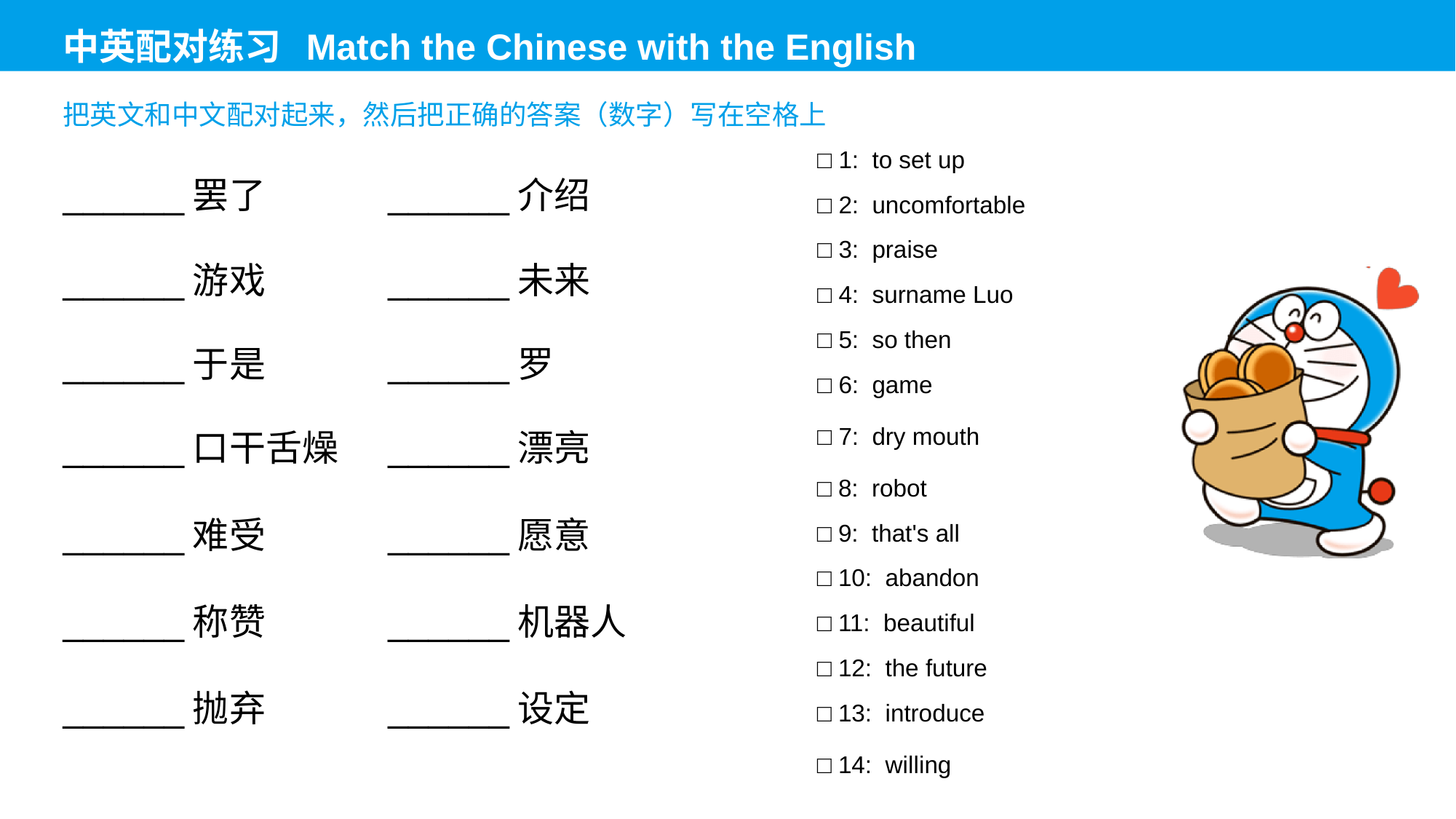

□ 1:  to set up
______罢了
______介绍
□ 2:  uncomfortable
□ 3:  praise
______游戏
______未来
□ 4:  surname Luo
□ 5:  so then
______于是
______罗
□ 6:  game
□ 7:  dry mouth
______口干舌燥
______漂亮
□ 8:  robot
______难受
______愿意
□ 9:  that's all
□ 10:  abandon
______称赞
______机器人
□ 11:  beautiful
□ 12:  the future
______抛弃
______设定
□ 13:  introduce
□ 14:  willing